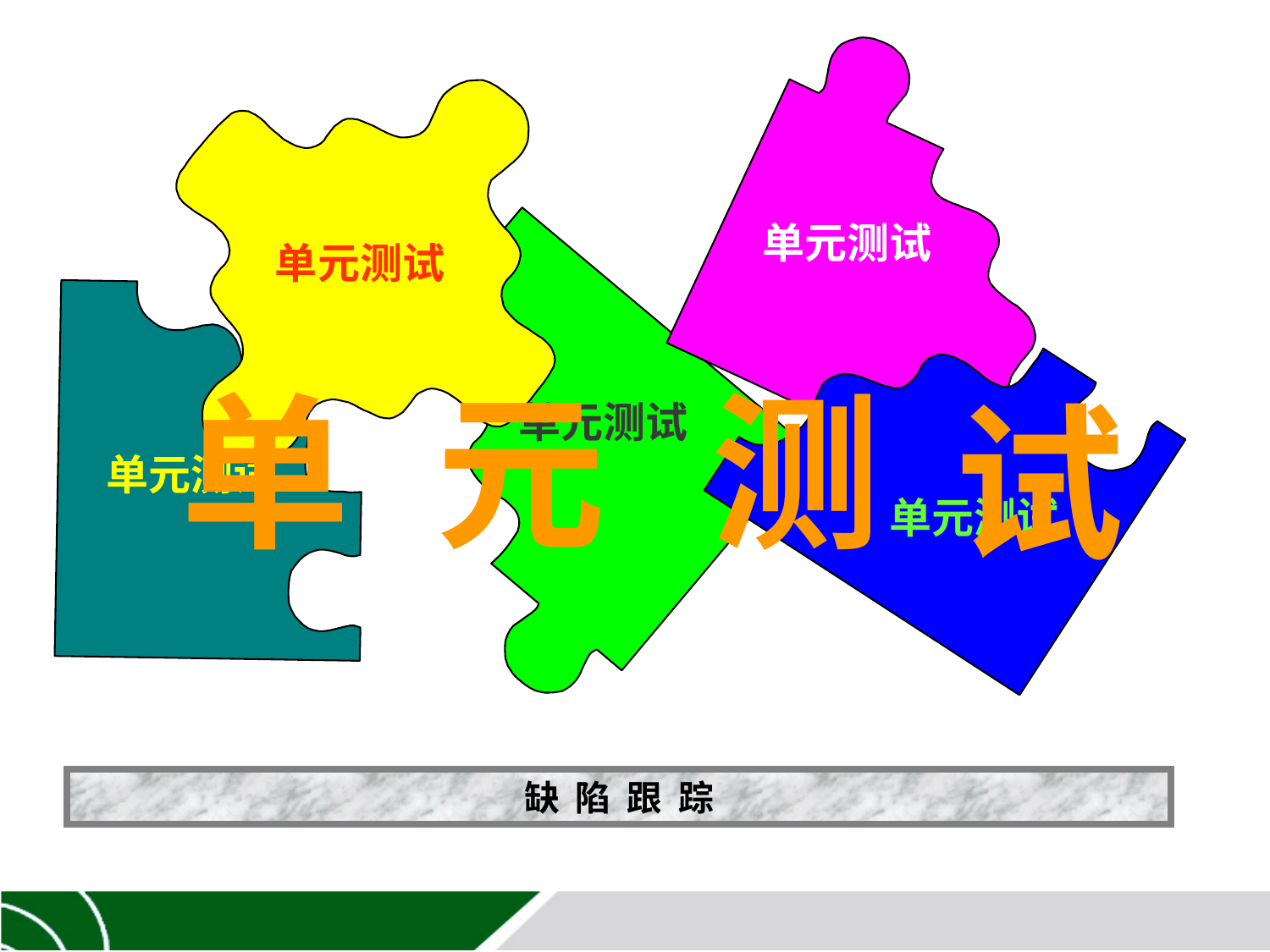

#

单元测试

单元测试

单元测试

单元测试

单元测试
单
元
测
试
缺  陷  跟  踪